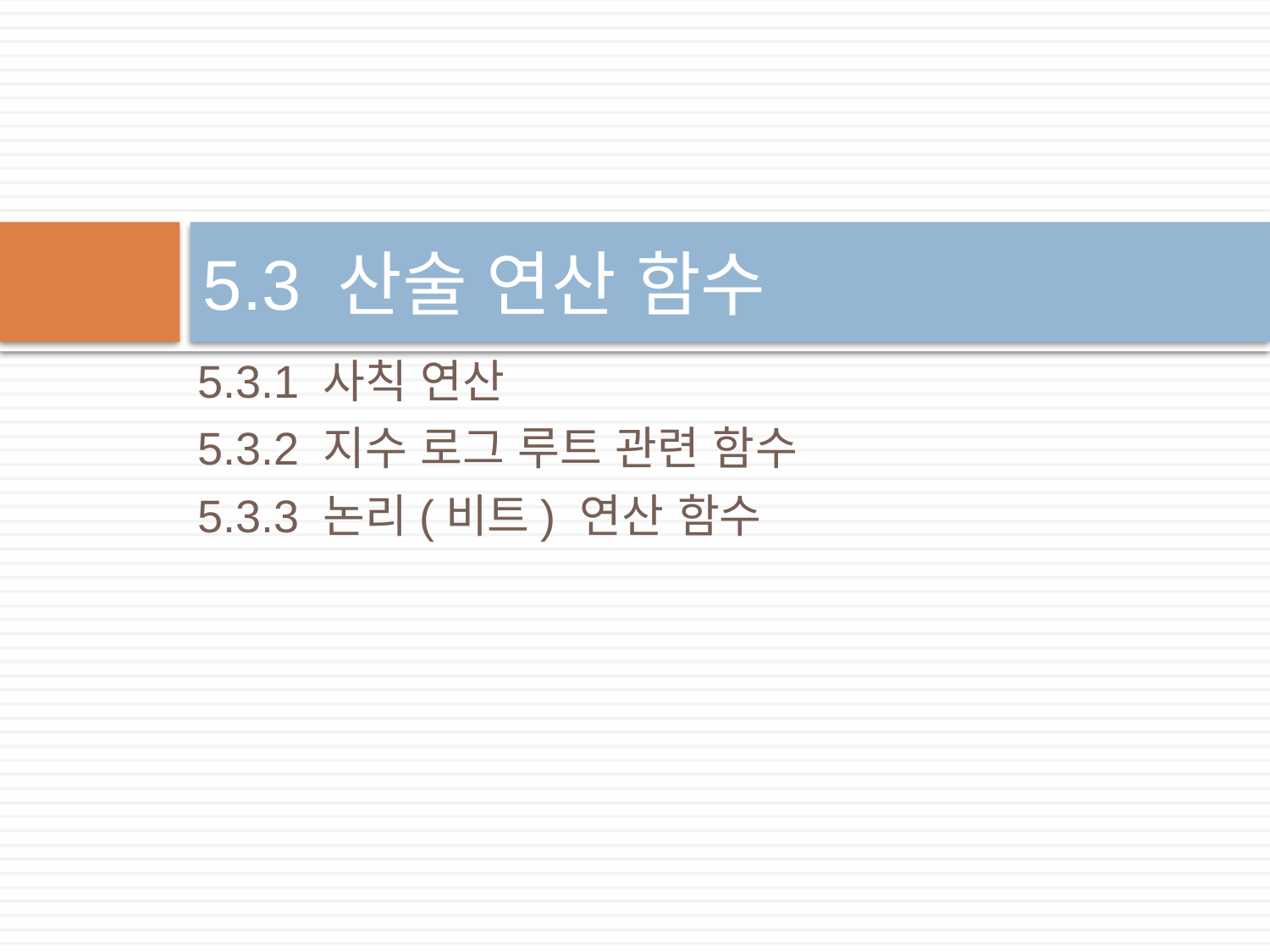

# 5.3 산술 연산 함수
5.3.1 사칙 연산
5.3.2 지수 로그 루트 관련 함수
5.3.3 논리(비트) 연산 함수